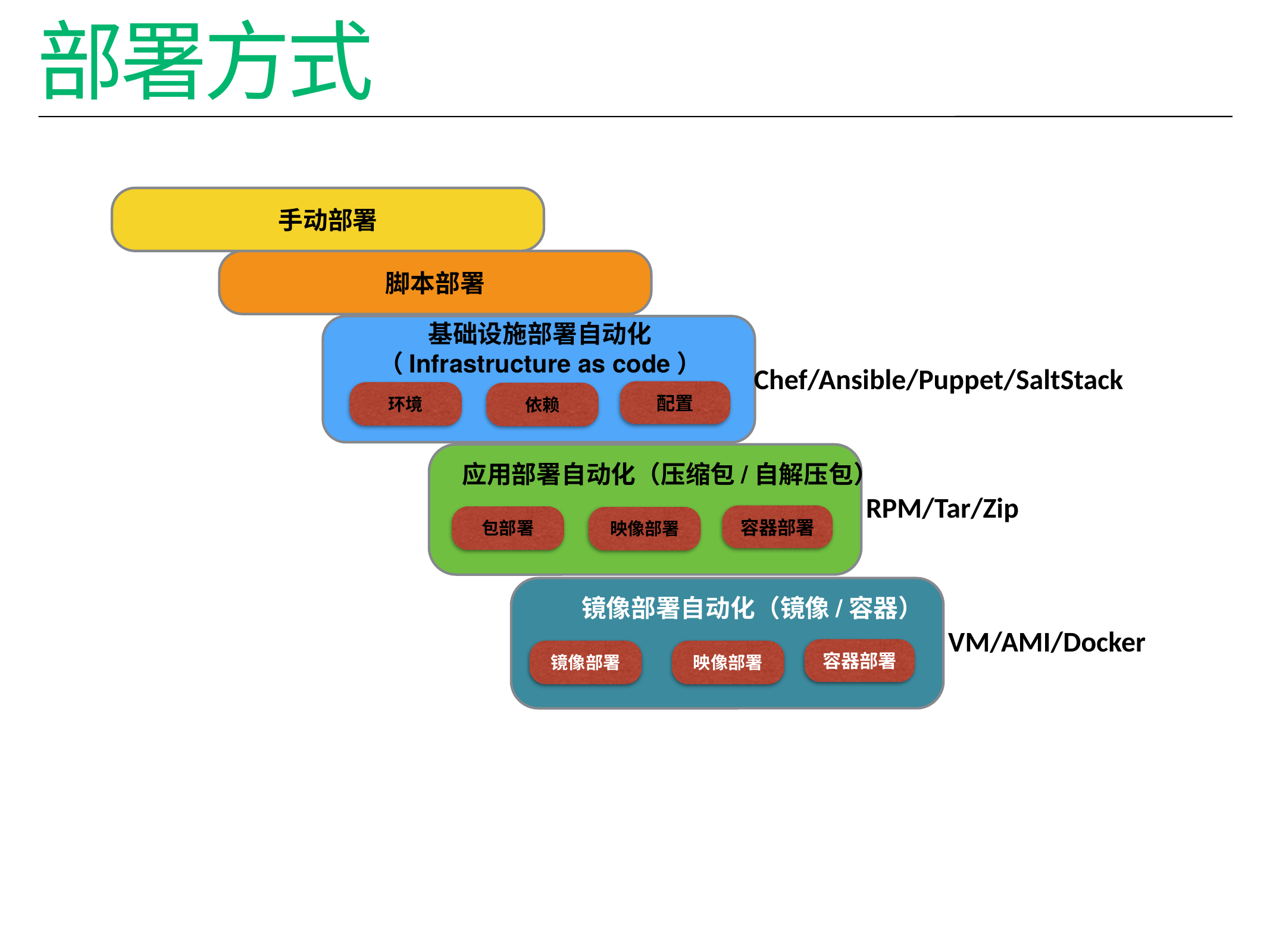

# 部署方式

手动部署

脚本部署

基础设施部署自动化
（Infrastructure as code）
Chef/Ansible/Puppet/SaltStack

配置

环境

依赖

应用部署自动化（压缩包/自解压包）
RPM/Tar/Zip

容器部署

包部署

映像部署

镜像部署自动化（镜像/容器）
VM/AMI/Docker

容器部署

镜像部署

映像部署
100